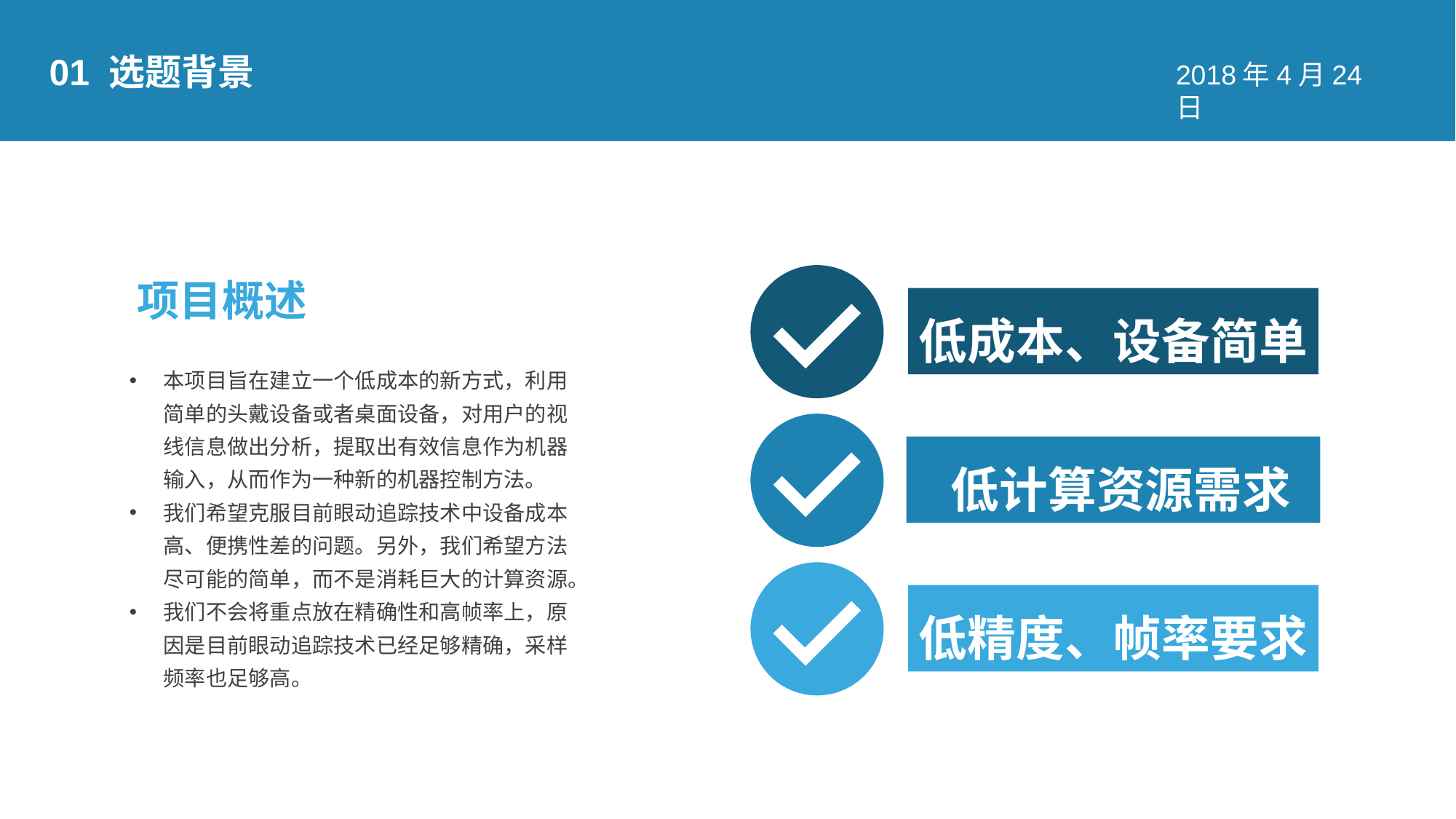

01 选题背景
2018年4月24日
项目概述

低成本、设备简单
本项目旨在建立一个低成本的新方式，利用简单的头戴设备或者桌面设备，对用户的视线信息做出分析，提取出有效信息作为机器输入，从而作为一种新的机器控制方法。
我们希望克服目前眼动追踪技术中设备成本高、便携性差的问题。另外，我们希望方法尽可能的简单，而不是消耗巨大的计算资源。
我们不会将重点放在精确性和高帧率上，原因是目前眼动追踪技术已经足够精确，采样频率也足够高。

  低计算资源需求

低精度、帧率要求